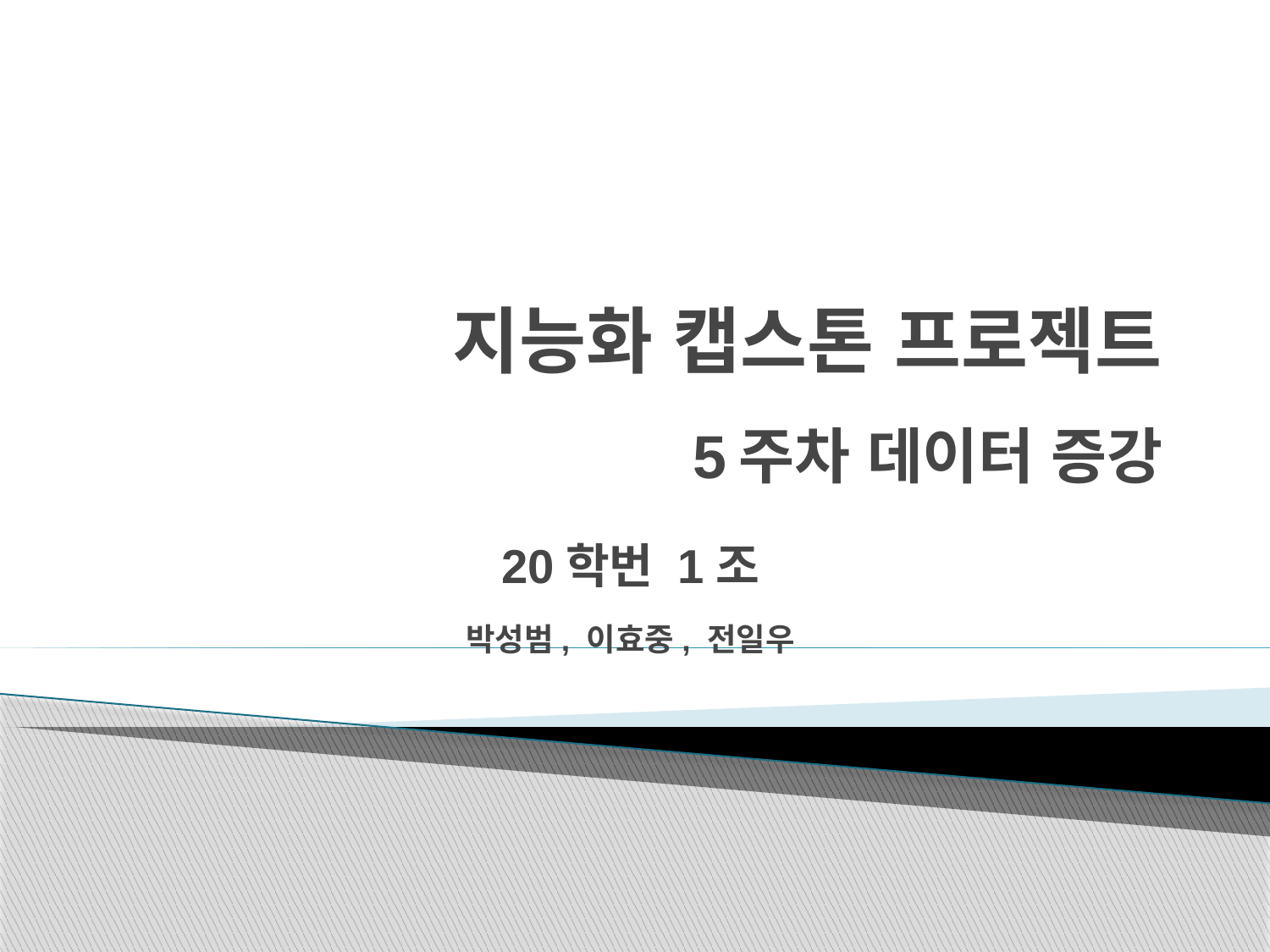

# 지능화 캡스톤 프로젝트 5주차 데이터 증강
20학번 1조
박성범, 이효중, 전일우